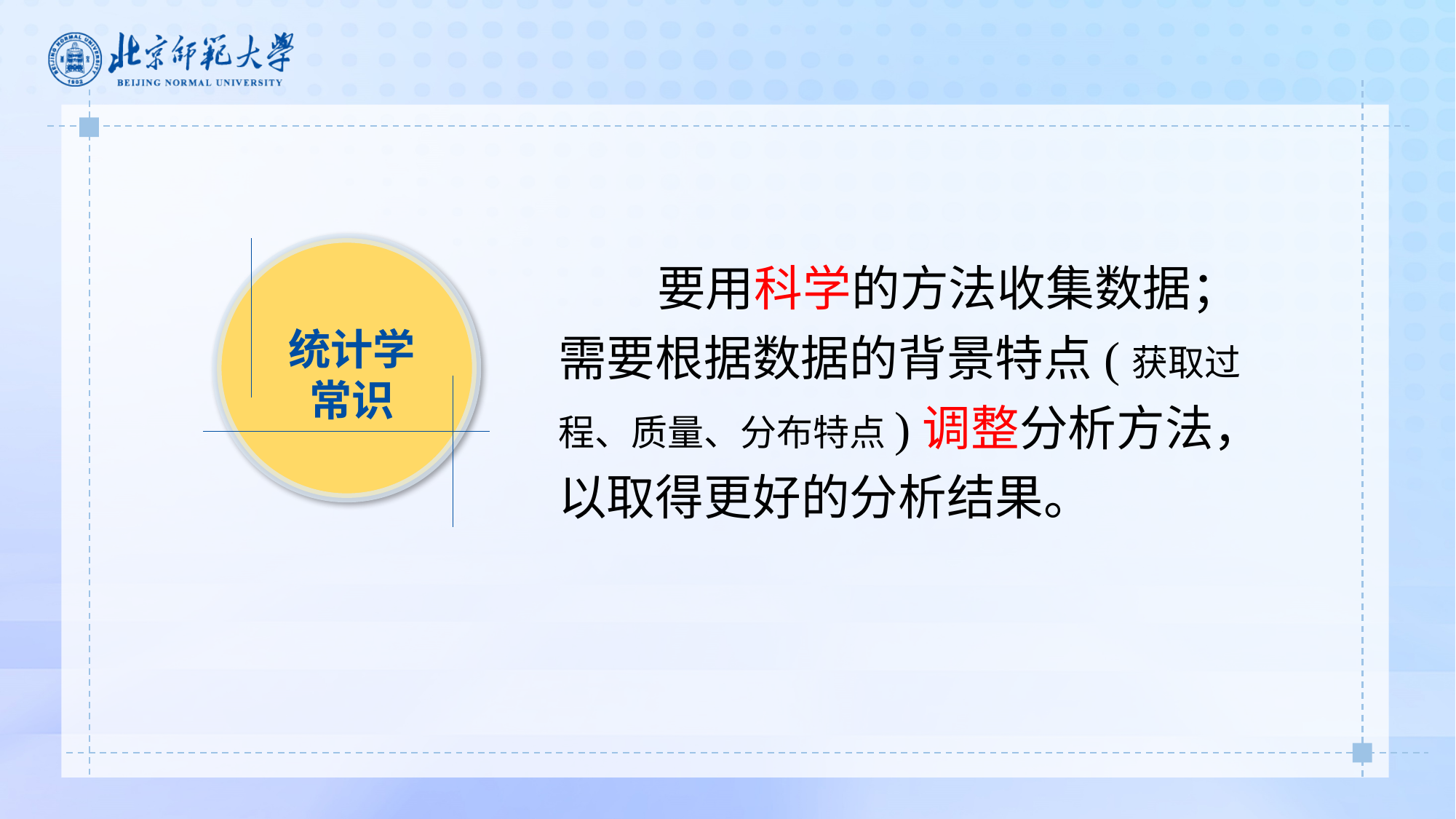

要用科学的方法收集数据；需要根据数据的背景特点(获取过程、质量、分布特点)调整分析方法，以取得更好的分析结果。
统计学
常识